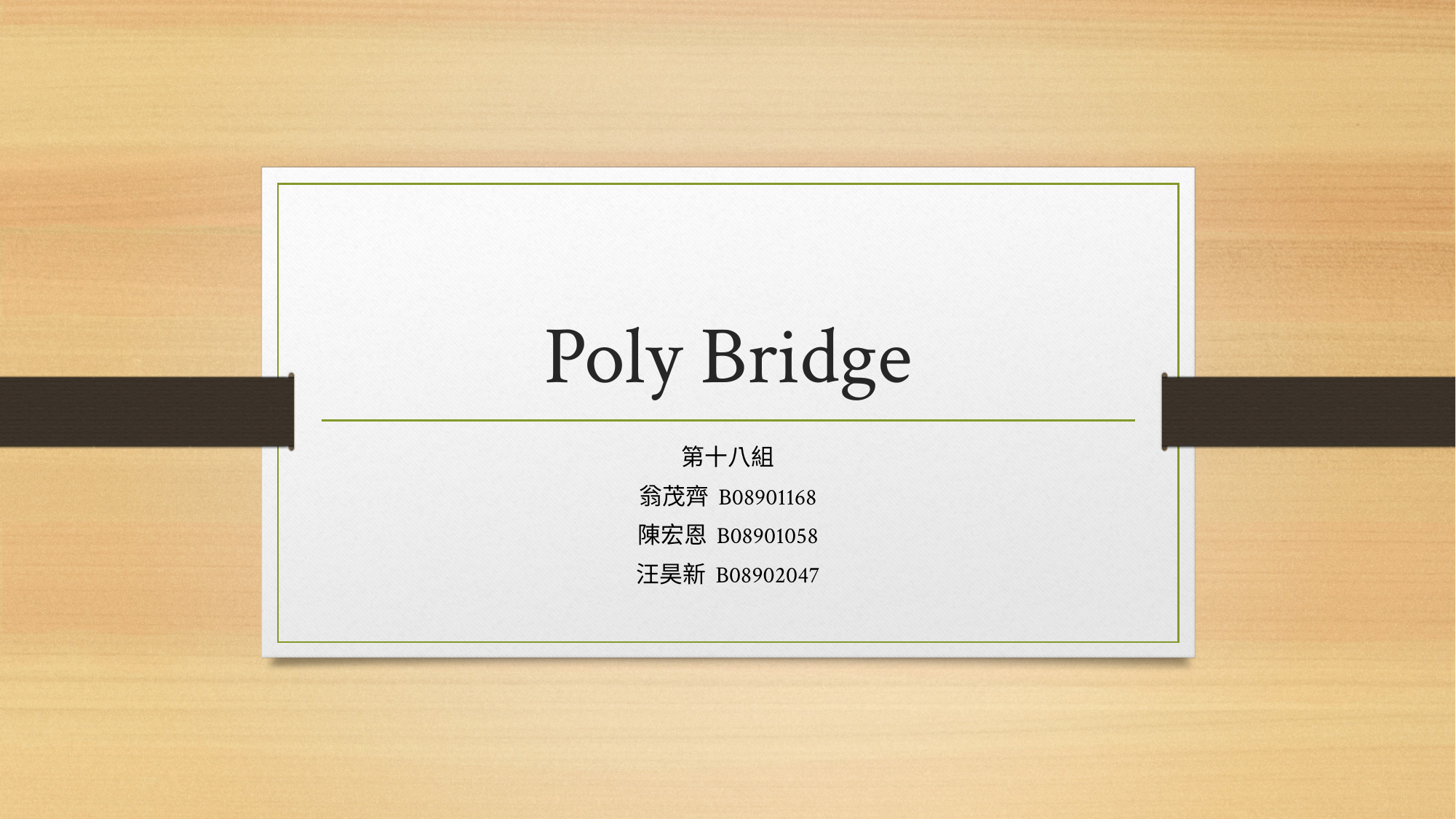

# Poly Bridge
第十八組
翁茂齊 B08901168
陳宏恩 B08901058
汪昊新 B08902047